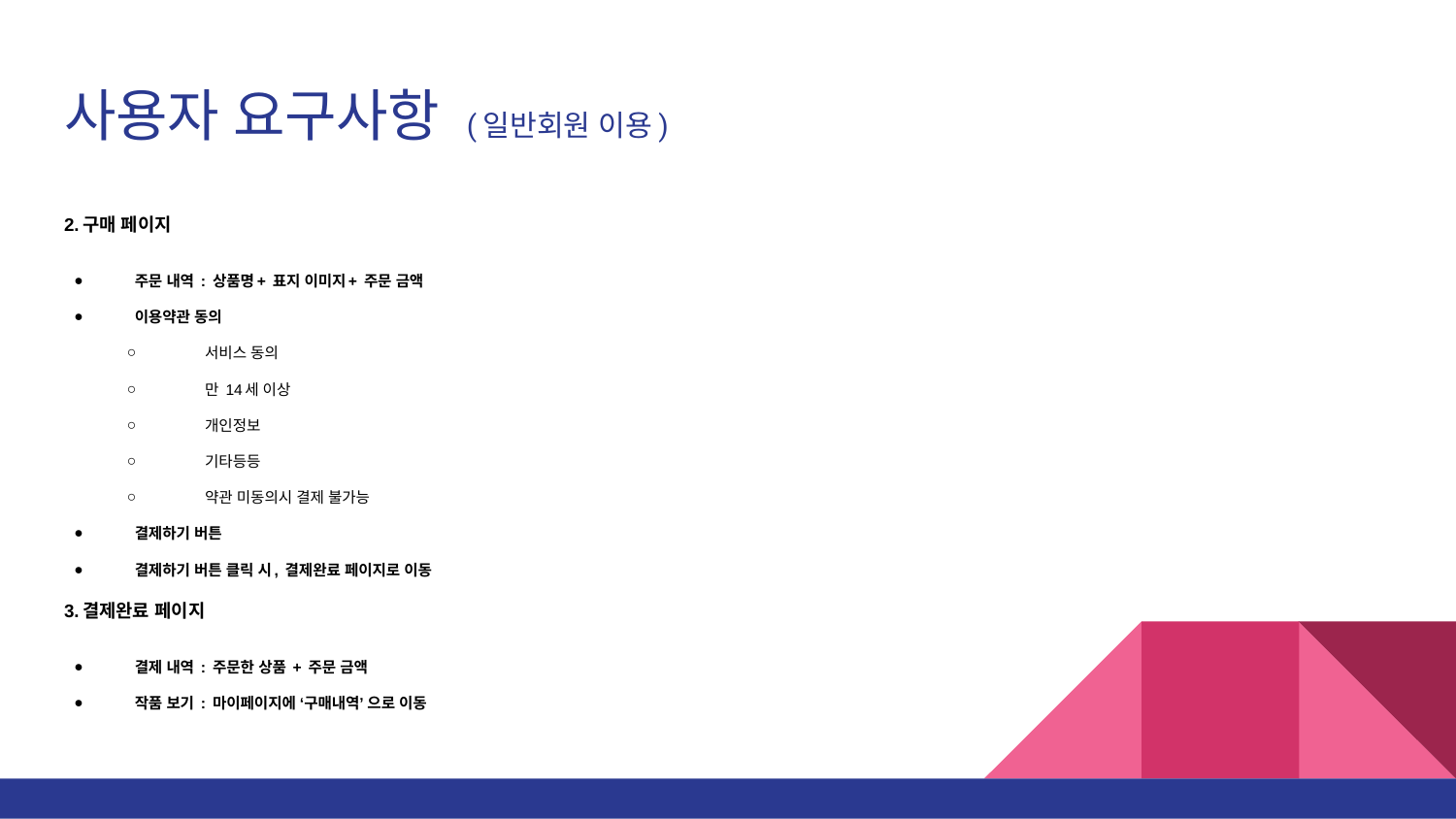

# 사용자 요구사항 (일반회원 이용)
2.구매 페이지
주문 내역 : 상품명+ 표지 이미지+ 주문 금액
이용약관 동의
서비스 동의
만 14세 이상
개인정보
기타등등
약관 미동의시 결제 불가능
결제하기 버튼
결제하기 버튼 클릭 시, 결제완료 페이지로 이동
3.결제완료 페이지
결제 내역 : 주문한 상품 + 주문 금액
작품 보기 : 마이페이지에 ‘구매내역’ 으로 이동